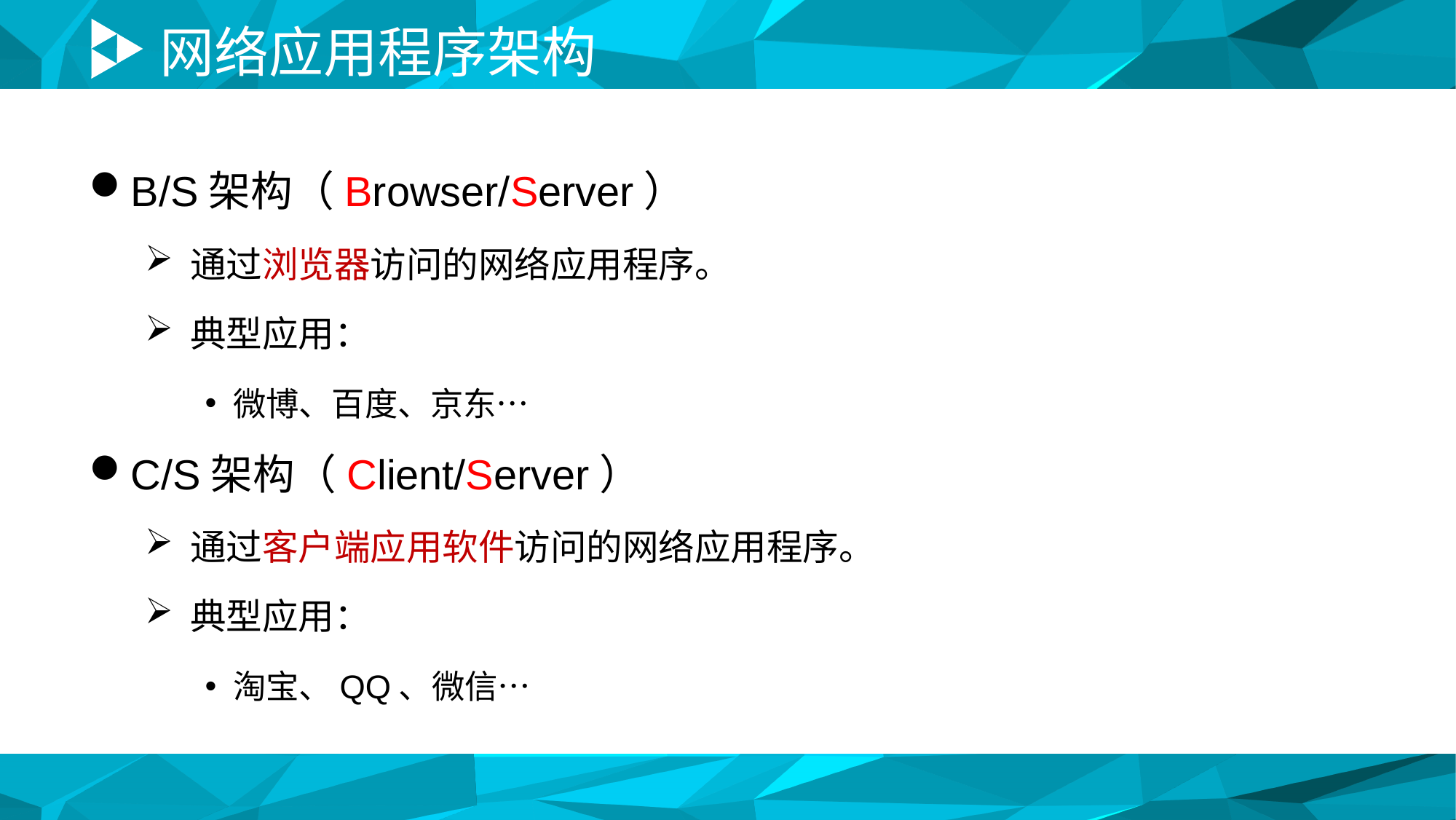

# 网络应用程序架构
B/S架构（Browser/Server）
通过浏览器访问的网络应用程序。
典型应用：
微博、百度、京东…
C/S架构（Client/Server）
通过客户端应用软件访问的网络应用程序。
典型应用：
淘宝、QQ、微信…